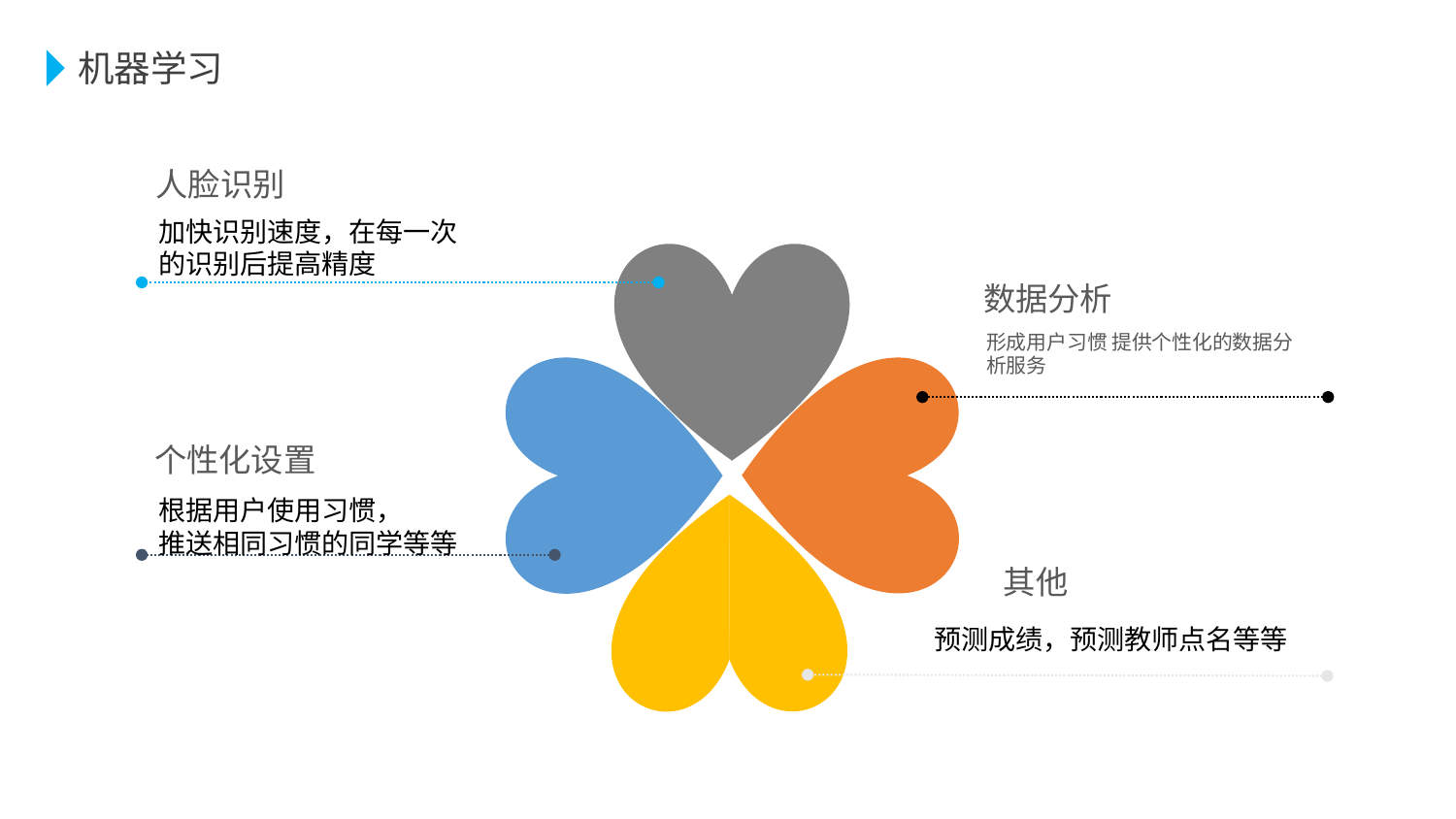

机器学习

人脸识别
加快识别速度，在每一次
的识别后提高精度

数据分析
形成用户习惯 提供个性化的数据分析服务

个性化设置
根据用户使用习惯，
推送相同习惯的同学等等

其他
预测成绩，预测教师点名等等